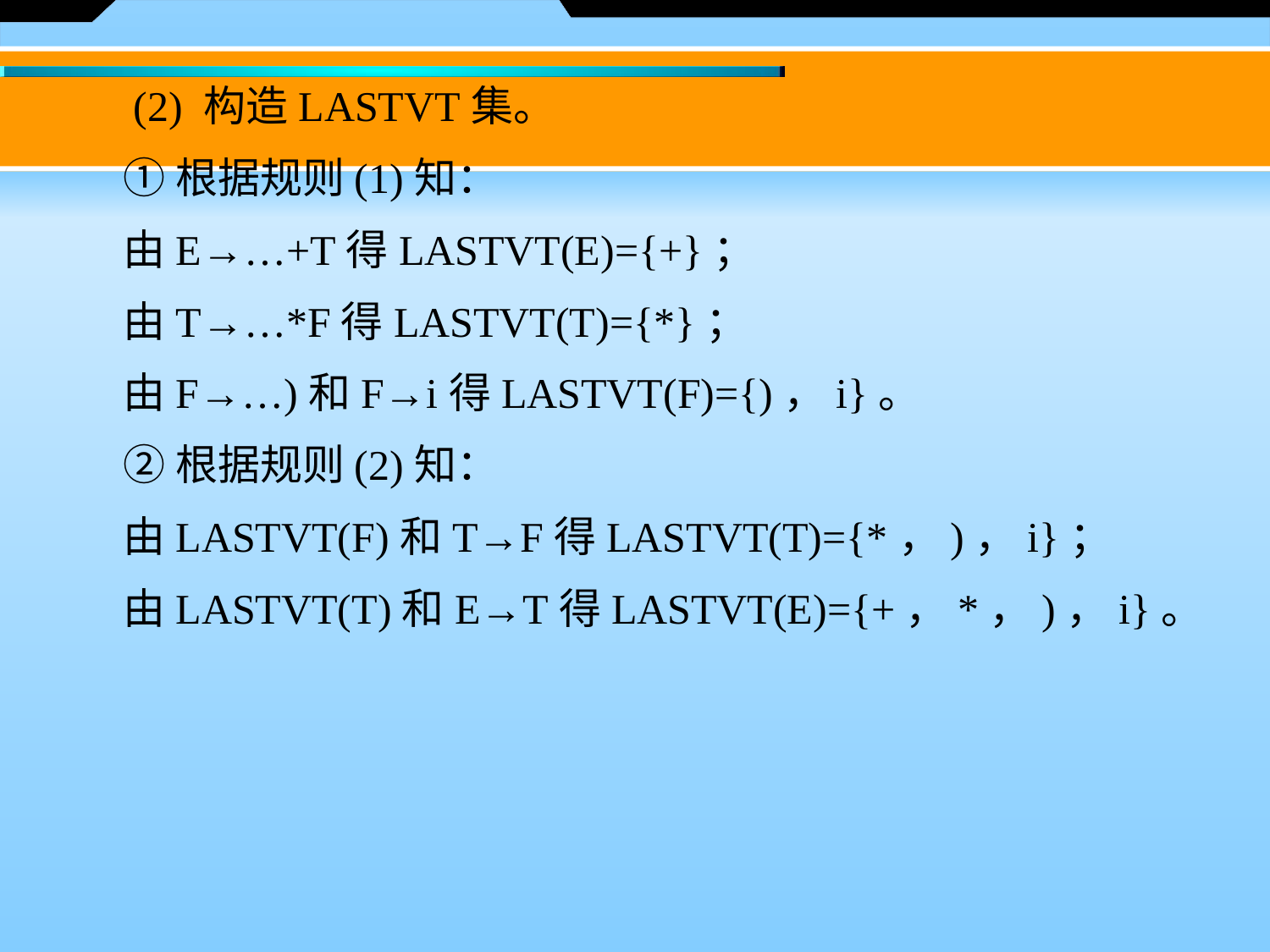

(2) 构造LASTVT集。
　　① 根据规则(1)知：
　　由E→…+T得LASTVT(E)={+}；
　　由T→…*F得LASTVT(T)={*}；
　　由F→…)和F→i得LASTVT(F)={)，i}。
　　② 根据规则(2)知：
　　由LASTVT(F)和T→F得LASTVT(T)={*，)，i}；
　　由LASTVT(T)和E→T得LASTVT(E)={+，*，)，i}。